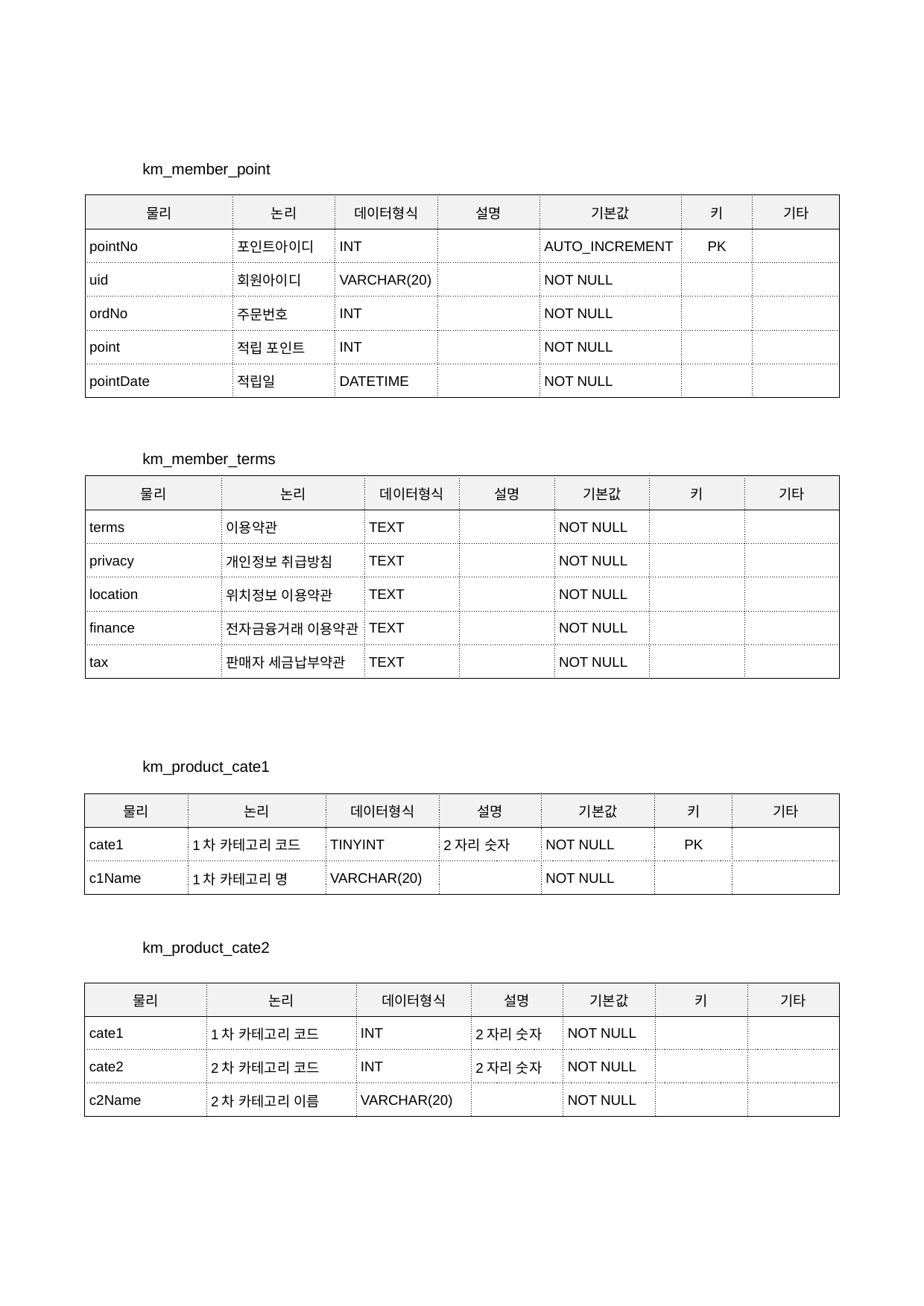

km_member_point
| 물리 | 논리 | 데이터형식 | 설명 | 기본값 | 키 | 기타 |
| --- | --- | --- | --- | --- | --- | --- |
| pointNo | 포인트아이디 | INT |  | AUTO\_INCREMENT | PK |  |
| uid | 회원아이디 | VARCHAR(20) |  | NOT NULL |  |  |
| ordNo | 주문번호 | INT |  | NOT NULL |  |  |
| point | 적립 포인트 | INT |  | NOT NULL |  |  |
| pointDate | 적립일 | DATETIME |  | NOT NULL |  |  |
km_member_terms
| 물리 | 논리 | 데이터형식 | 설명 | 기본값 | 키 | 기타 |
| --- | --- | --- | --- | --- | --- | --- |
| terms | 이용약관 | TEXT |  | NOT NULL |  |  |
| privacy | 개인정보 취급방침 | TEXT |  | NOT NULL |  |  |
| location | 위치정보 이용약관 | TEXT |  | NOT NULL |  |  |
| finance | 전자금융거래 이용약관 | TEXT |  | NOT NULL |  |  |
| tax | 판매자 세금납부약관 | TEXT |  | NOT NULL |  |  |
km_product_cate1
| 물리 | 논리 | 데이터형식 | 설명 | 기본값 | 키 | 기타 |
| --- | --- | --- | --- | --- | --- | --- |
| cate1 | 1차 카테고리 코드 | TINYINT | 2자리 숫자 | NOT NULL | PK |  |
| c1Name | 1차 카테고리 명 | VARCHAR(20) |  | NOT NULL |  |  |
km_product_cate2
| 물리 | 논리 | 데이터형식 | 설명 | 기본값 | 키 | 기타 |
| --- | --- | --- | --- | --- | --- | --- |
| cate1 | 1차 카테고리 코드 | INT | 2자리 숫자 | NOT NULL |  |  |
| cate2 | 2차 카테고리 코드 | INT | 2자리 숫자 | NOT NULL |  |  |
| c2Name | 2차 카테고리 이름 | VARCHAR(20) |  | NOT NULL |  |  |